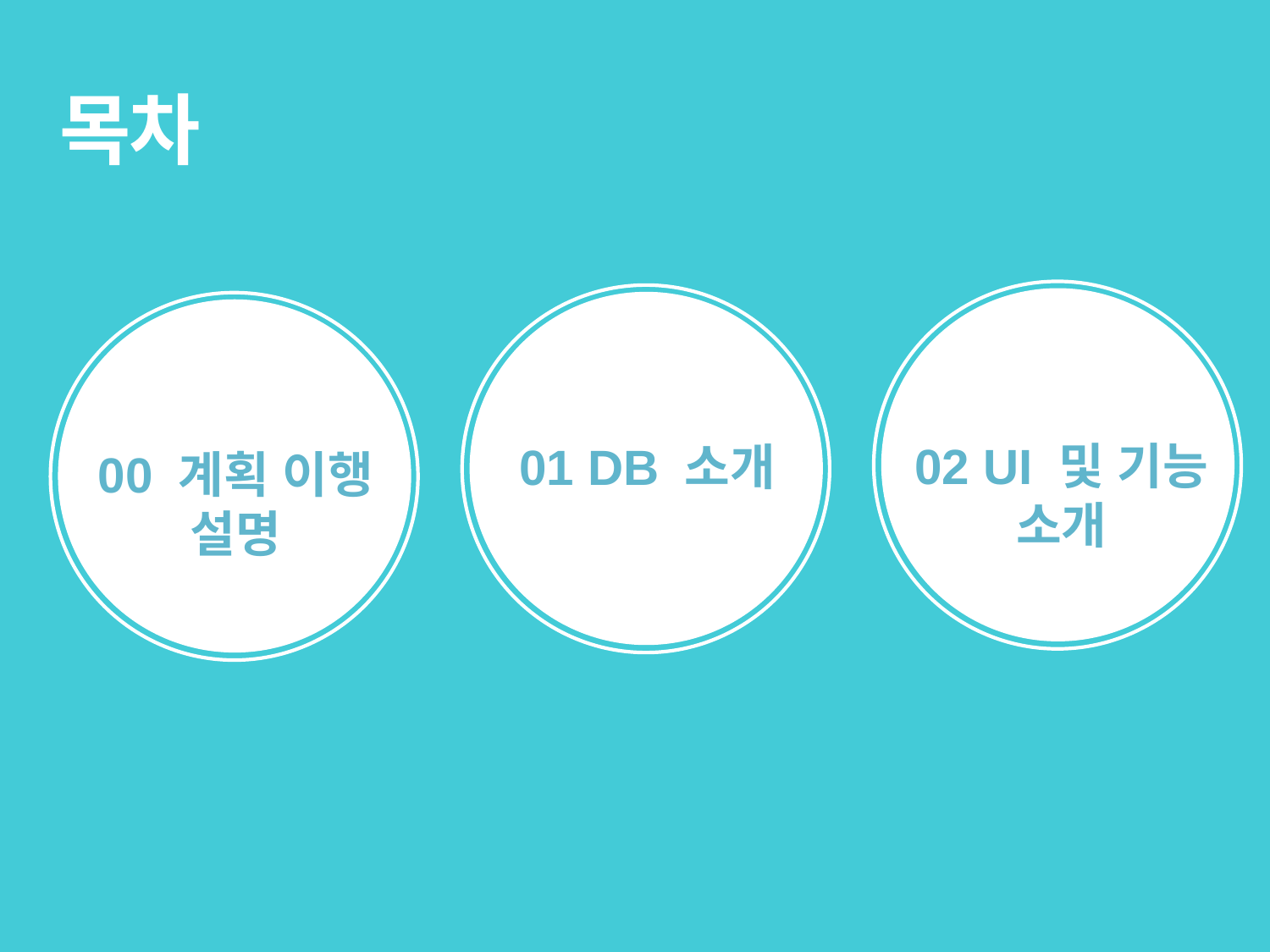

목차

02 UI 및 기능 소개
01 DB 소개
00 계획 이행 설명